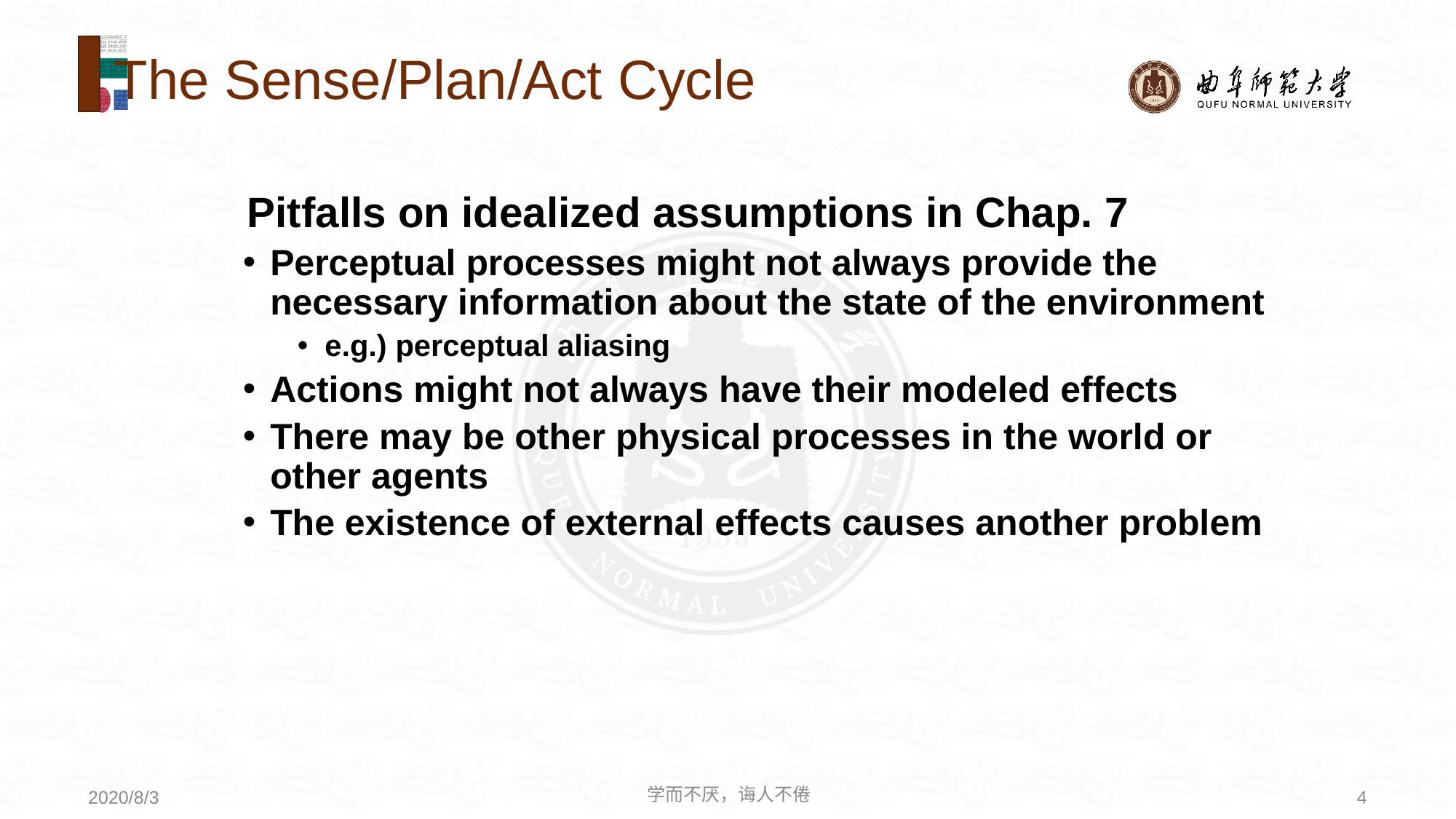

# The Sense/Plan/Act Cycle
     Pitfalls on idealized assumptions in Chap. 7
Perceptual processes might not always provide the necessary information about the state of the environment
e.g.) perceptual aliasing
Actions might not always have their modeled effects
There may be other physical processes in the world or other agents
The existence of external effects causes another problem
学而不厌，诲人不倦
4
2020/8/3